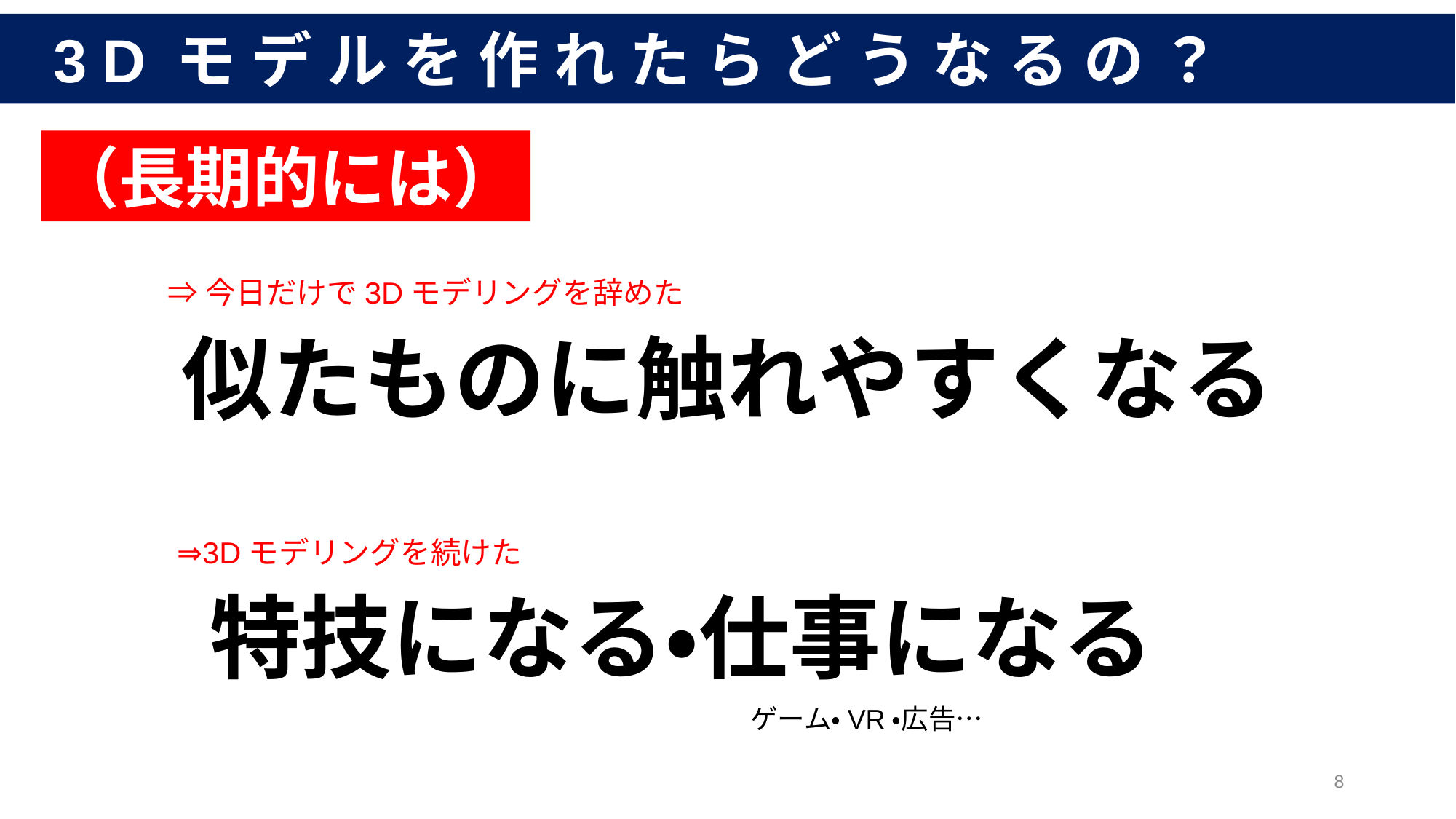

3Dモデルを作れたらどうなるの？
（長期的には）
⇒今日だけで3Dモデリングを辞めた
似たものに触れやすくなる
⇒3Dモデリングを続けた
特技になる・仕事になる
ゲーム・VR・広告…
8